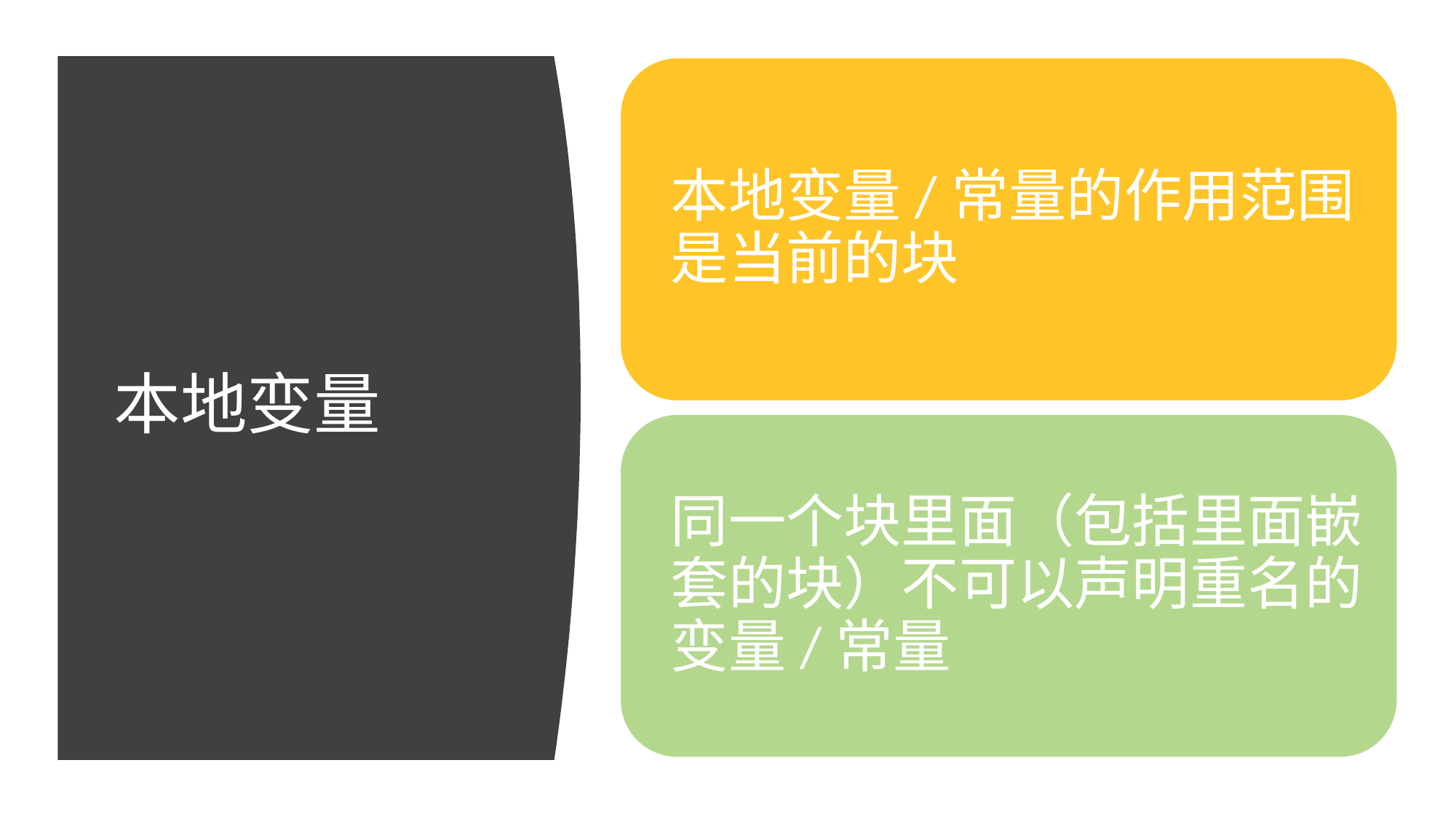

本地变量/常量的作用范围是当前的块
同一个块里面（包括里面嵌套的块）不可以声明重名的变量/常量

# 本地变量